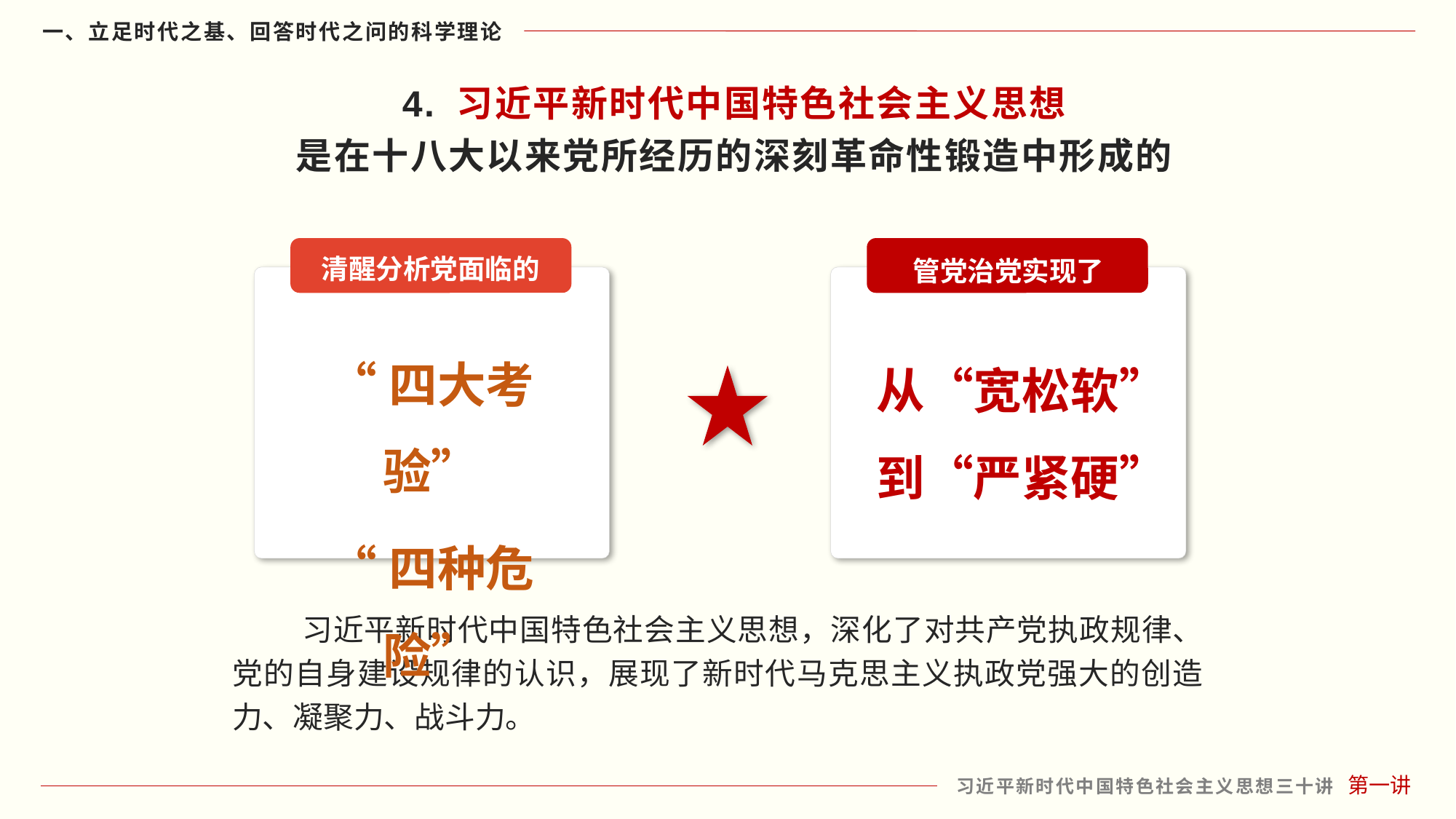

4. 习近平新时代中国特色社会主义思想
是在十八大以来党所经历的深刻革命性锻造中形成的
清醒分析党面临的

“四大考验”
“四种危险”
管党治党实现了

从“宽松软”
到“严紧硬”

 习近平新时代中国特色社会主义思想，深化了对共产党执政规律、党的自身建设规律的认识，展现了新时代马克思主义执政党强大的创造力、凝聚力、战斗力。